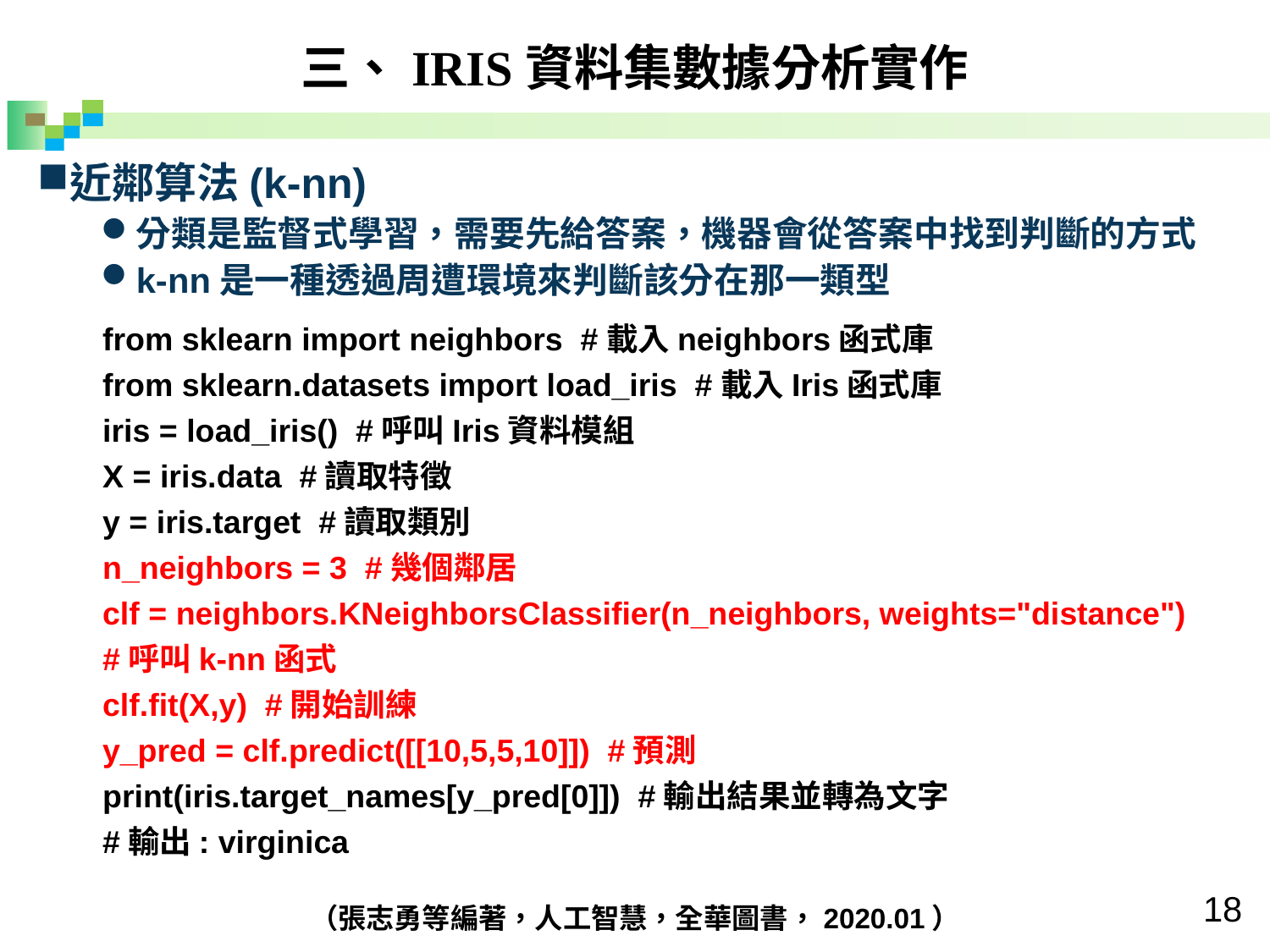

三、IRIS資料集數據分析實作
近鄰算法(k-nn)
分類是監督式學習，需要先給答案，機器會從答案中找到判斷的方式
k-nn是一種透過周遭環境來判斷該分在那一類型
from sklearn import neighbors  #載入neighbors函式庫
from sklearn.datasets import load_iris  #載入Iris函式庫
iris = load_iris()  #呼叫Iris資料模組
X = iris.data  #讀取特徵
y = iris.target  #讀取類別
n_neighbors = 3  #幾個鄰居
clf = neighbors.KNeighborsClassifier(n_neighbors, weights="distance")
#呼叫k-nn函式
clf.fit(X,y)  #開始訓練
y_pred = clf.predict([[10,5,5,10]])  #預測
print(iris.target_names[y_pred[0]])  #輸出結果並轉為文字
#輸出: virginica
（張志勇等編著，人工智慧，全華圖書，2020.01）